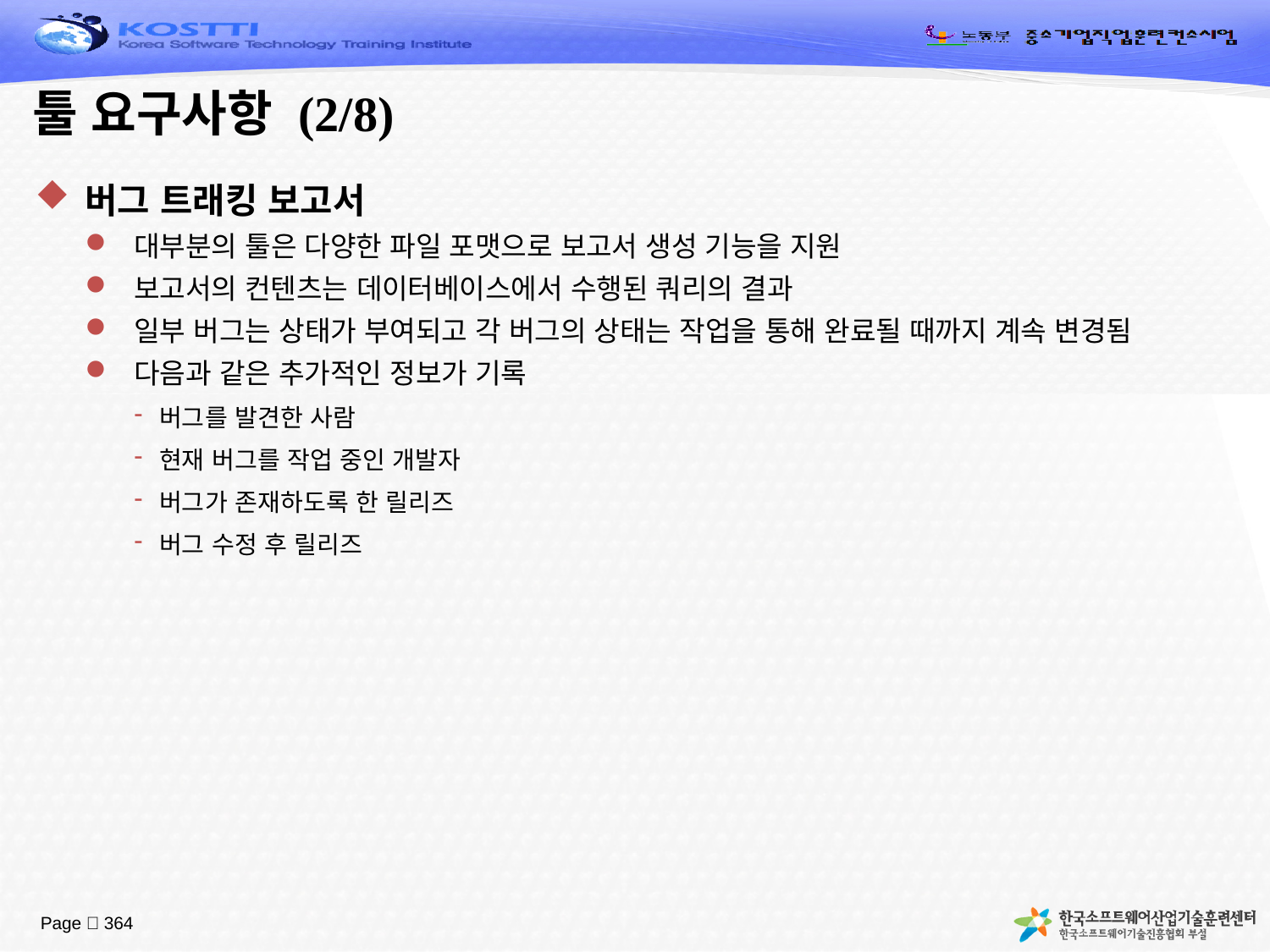

# 툴 요구사항 (2/8)
버그 트래킹 보고서
대부분의 툴은 다양한 파일 포맷으로 보고서 생성 기능을 지원
보고서의 컨텐츠는 데이터베이스에서 수행된 쿼리의 결과
일부 버그는 상태가 부여되고 각 버그의 상태는 작업을 통해 완료될 때까지 계속 변경됨
다음과 같은 추가적인 정보가 기록
버그를 발견한 사람
현재 버그를 작업 중인 개발자
버그가 존재하도록 한 릴리즈
버그 수정 후 릴리즈